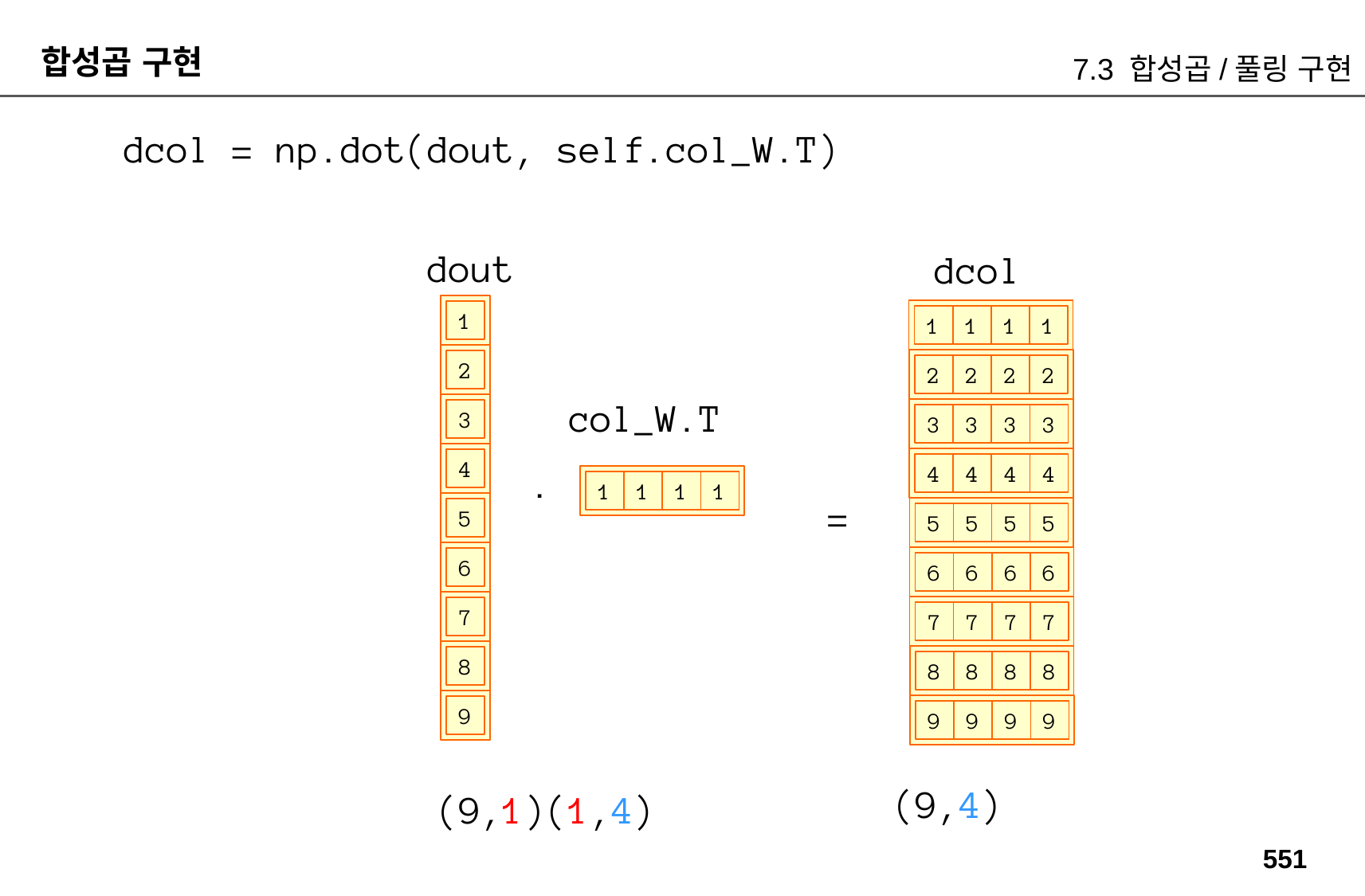

합성곱 구현
7.3 합성곱/풀링 구현
dcol = np.dot(dout, self.col_W.T)
dout
dcol

1
1
1
1
1

2
2
2
2
2
col_W.T

3
3
3
3
3

4
.
4
4
4
4

1
1
1
1
=

5
5
5
5
5

6
6
6
6
6

7
7
7
7
7

8
8
8
8
8

9
9
9
9
9
(9,4)
(9,1)
(1,4)